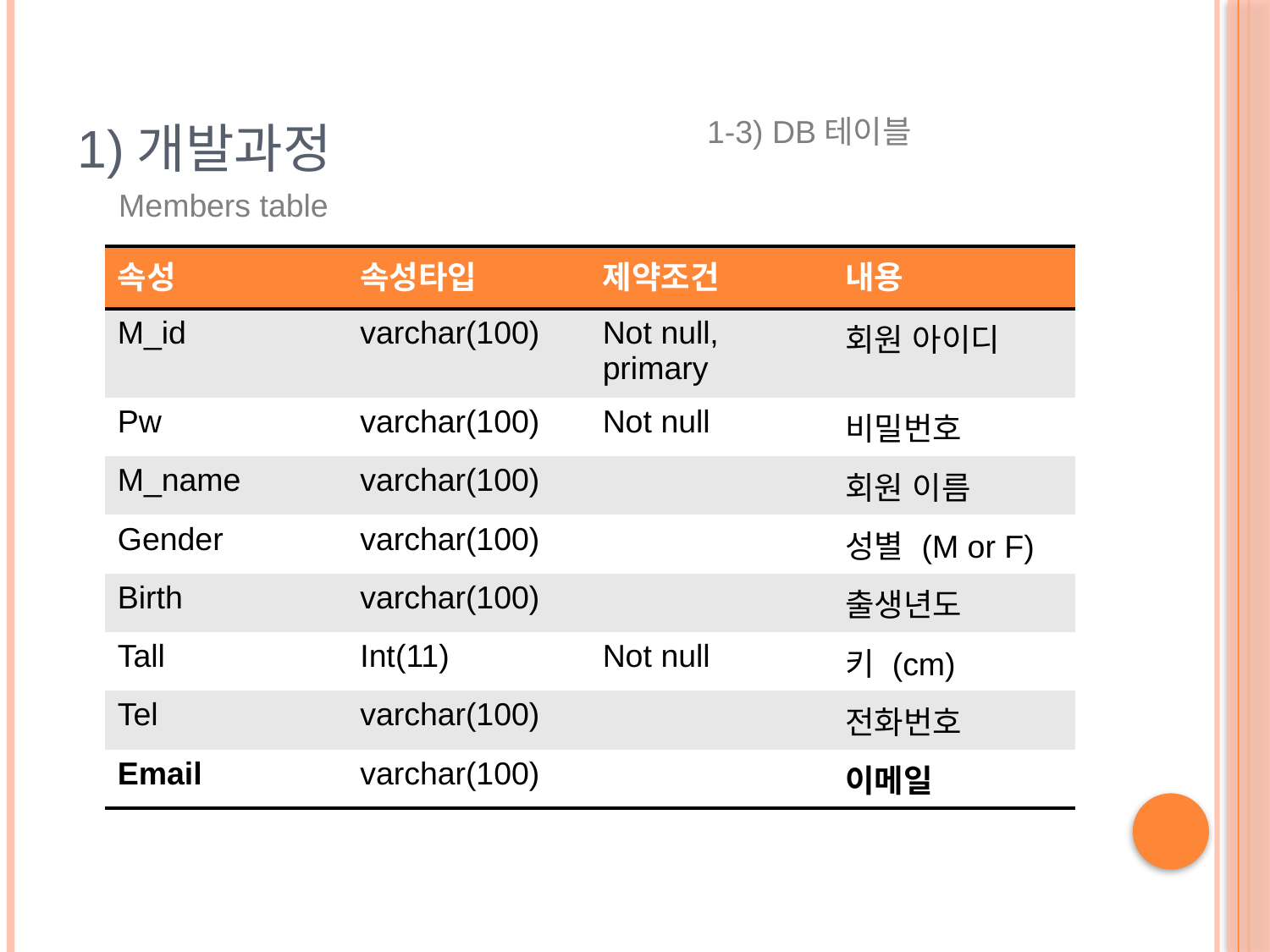

# 1)개발과정
1-3) DB테이블
Members table
| 속성 | 속성타입 | 제약조건 | 내용 |
| --- | --- | --- | --- |
| M\_id | varchar(100) | Not null, primary | 회원 아이디 |
| Pw | varchar(100) | Not null | 비밀번호 |
| M\_name | varchar(100) |  | 회원 이름 |
| Gender | varchar(100) |  | 성별 (M or F) |
| Birth | varchar(100) |  | 출생년도 |
| Tall | Int(11) | Not null | 키 (cm) |
| Tel | varchar(100) |  | 전화번호 |
| Email | varchar(100) |  | 이메일 |